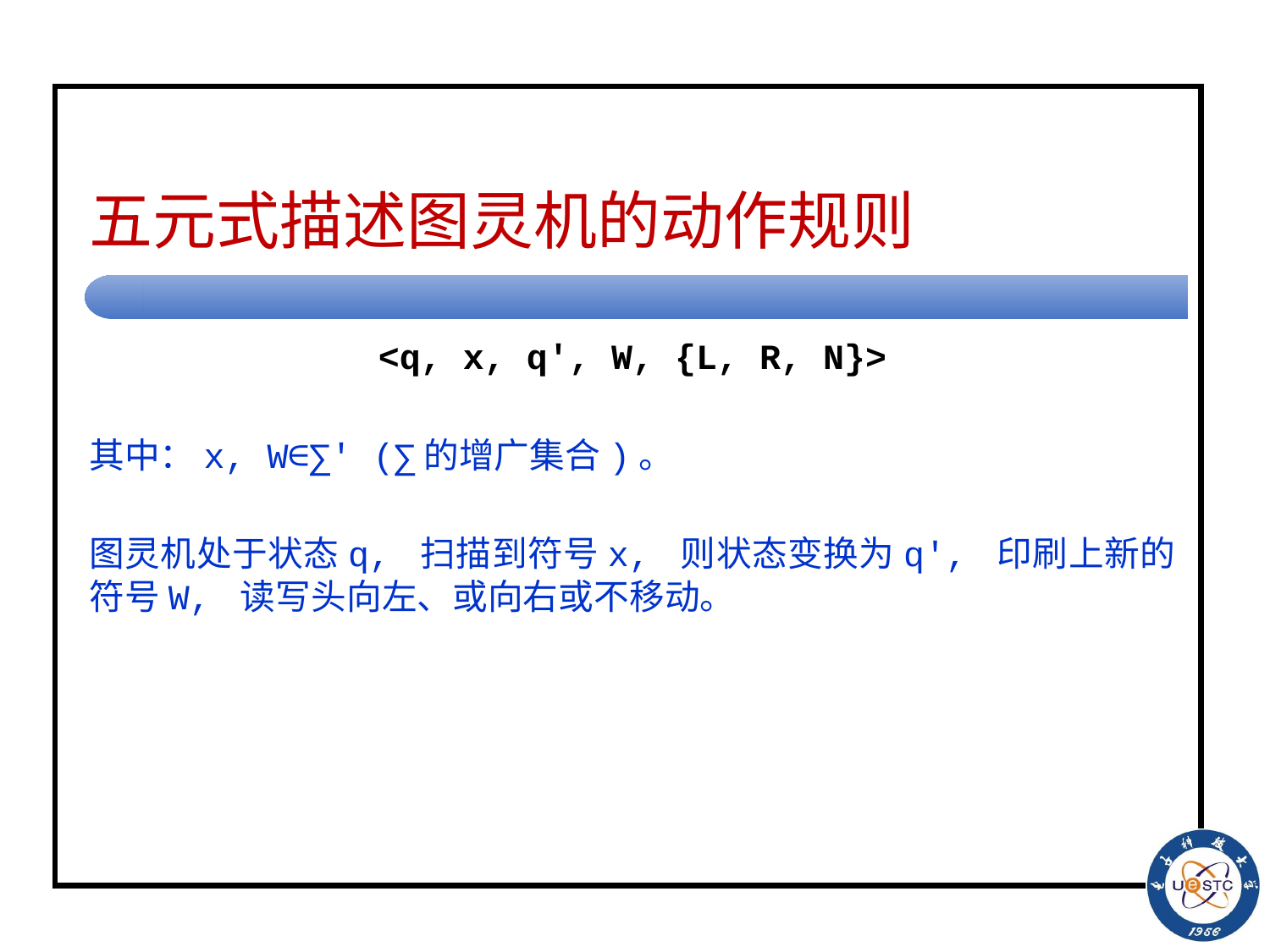

# 五元式描述图灵机的动作规则
<q, x, q′, W, {L, R, N}>

其中：x, W∈∑′ (∑的增广集合)。

图灵机处于状态q, 扫描到符号x, 则状态变换为q′, 印刷上新的符号W, 读写头向左、或向右或不移动。